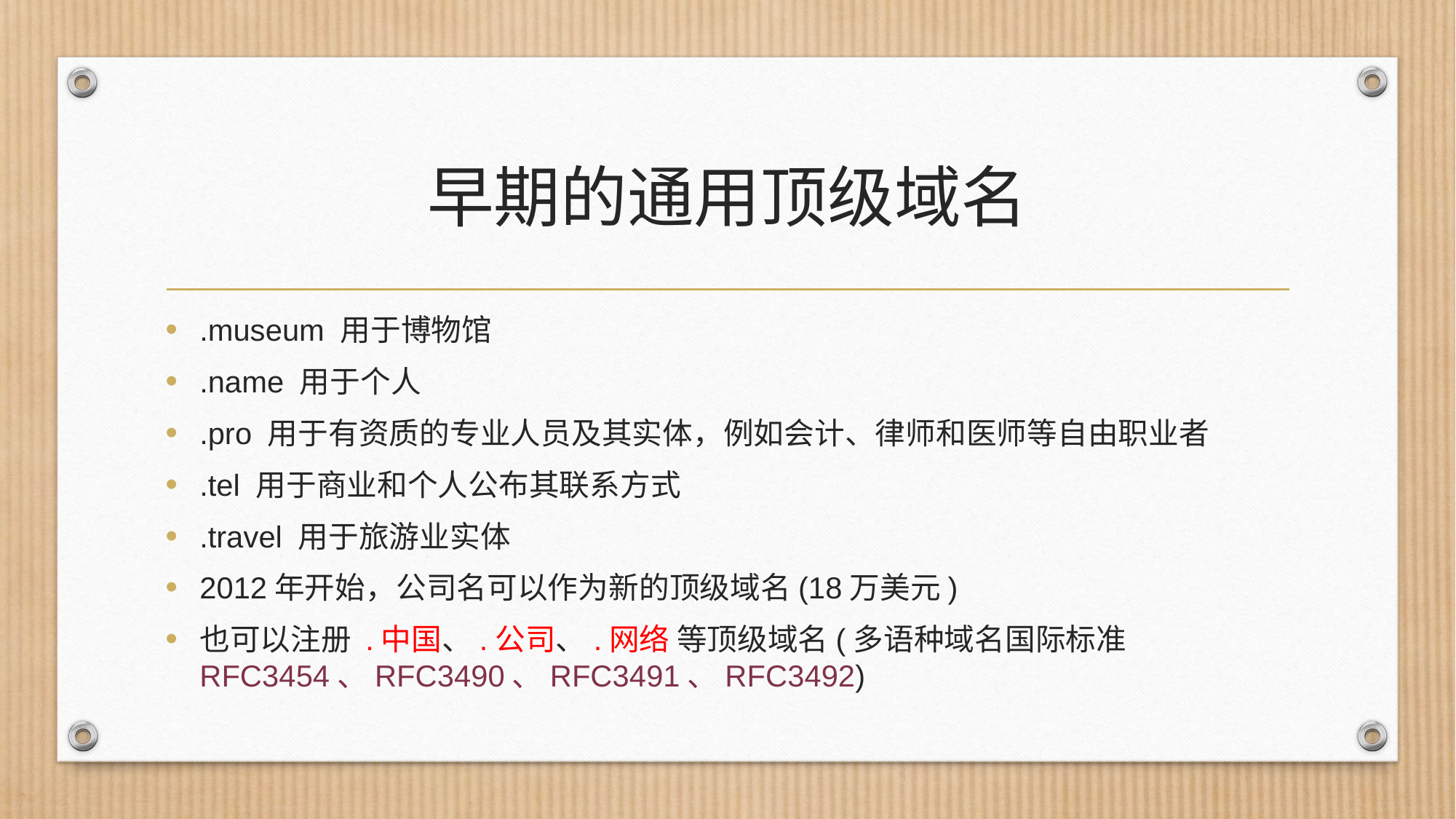

# 早期的通用顶级域名
.museum 用于博物馆
.name 用于个人
.pro 用于有资质的专业人员及其实体，例如会计、律师和医师等自由职业者
.tel 用于商业和个人公布其联系方式
.travel 用于旅游业实体
2012年开始，公司名可以作为新的顶级域名(18万美元)
也可以注册 .中国、.公司、.网络 等顶级域名(多语种域名国际标准RFC3454、RFC3490、RFC3491、RFC3492)